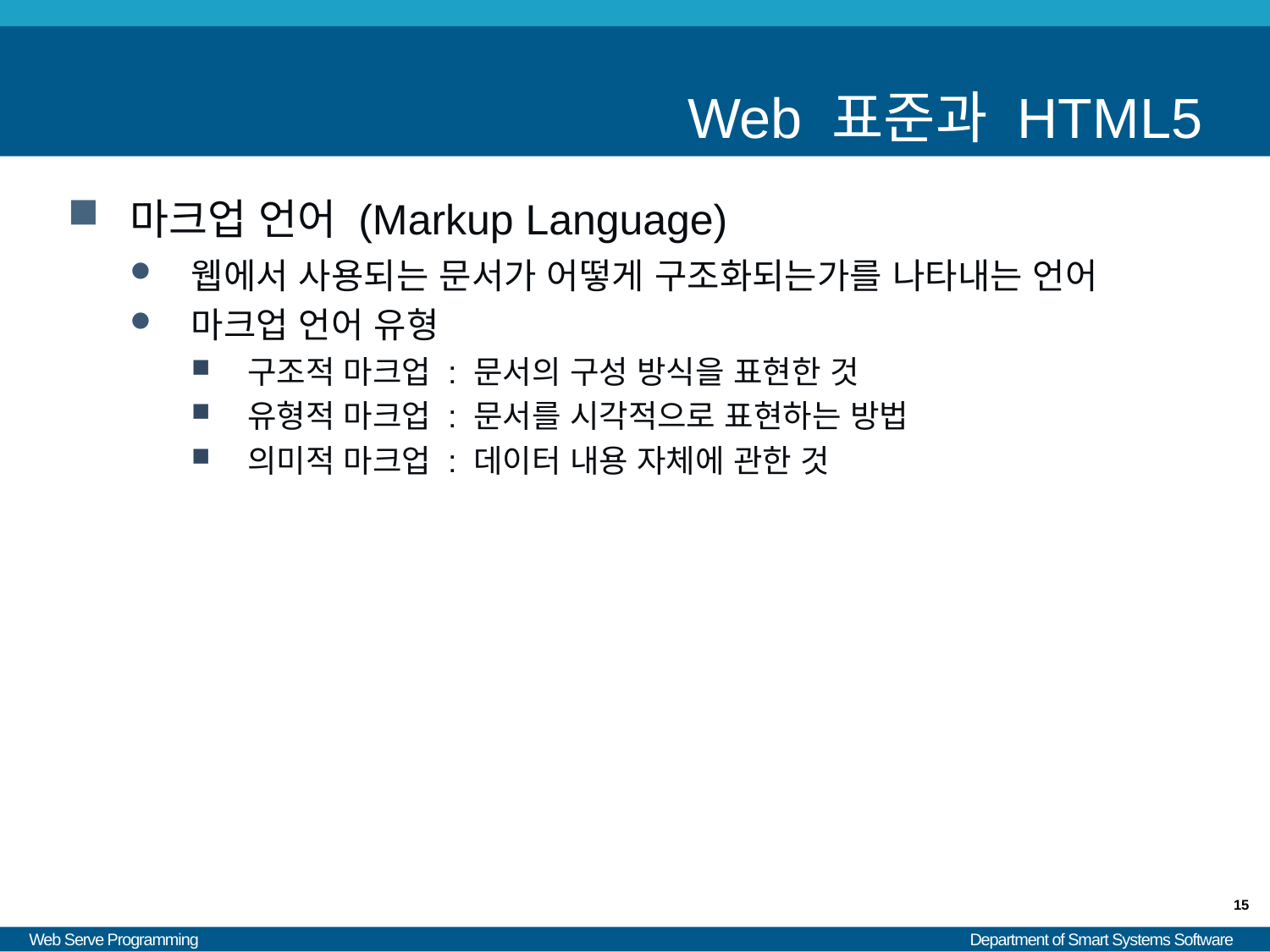

# Web 표준과 HTML5
마크업 언어 (Markup Language)
웹에서 사용되는 문서가 어떻게 구조화되는가를 나타내는 언어
마크업 언어 유형
구조적 마크업 : 문서의 구성 방식을 표현한 것
유형적 마크업 : 문서를 시각적으로 표현하는 방법
의미적 마크업 : 데이터 내용 자체에 관한 것
15